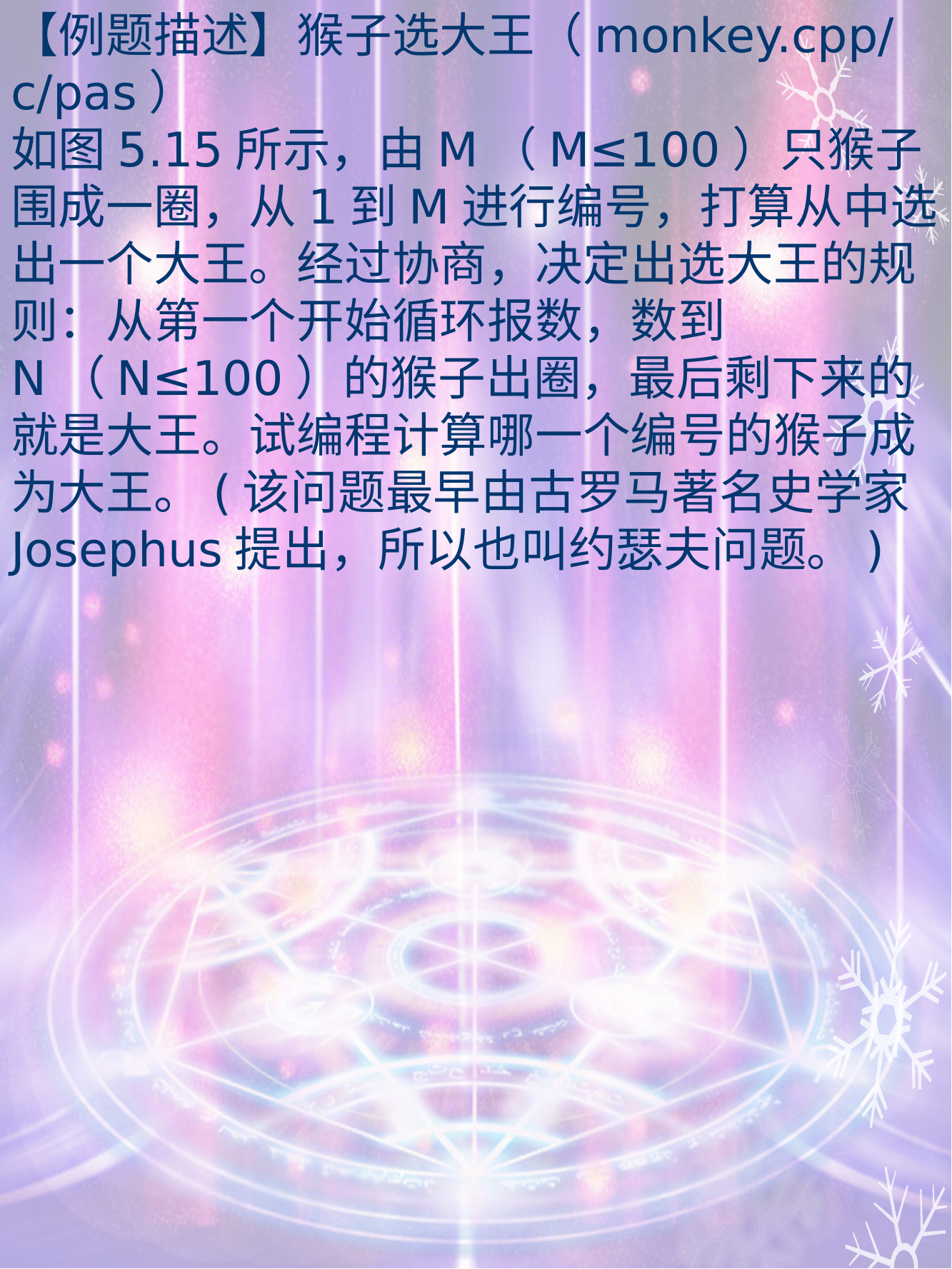

【例题描述】猴子选大王（monkey.cpp/c/pas）
如图5.15所示，由M（M≤100）只猴子围成一圈，从1到M进行编号，打算从中选出一个大王。经过协商，决定出选大王的规则：从第一个开始循环报数，数到N（N≤100）的猴子出圈，最后剩下来的就是大王。试编程计算哪一个编号的猴子成为大王。(该问题最早由古罗马著名史学家Josephus提出，所以也叫约瑟夫问题。)